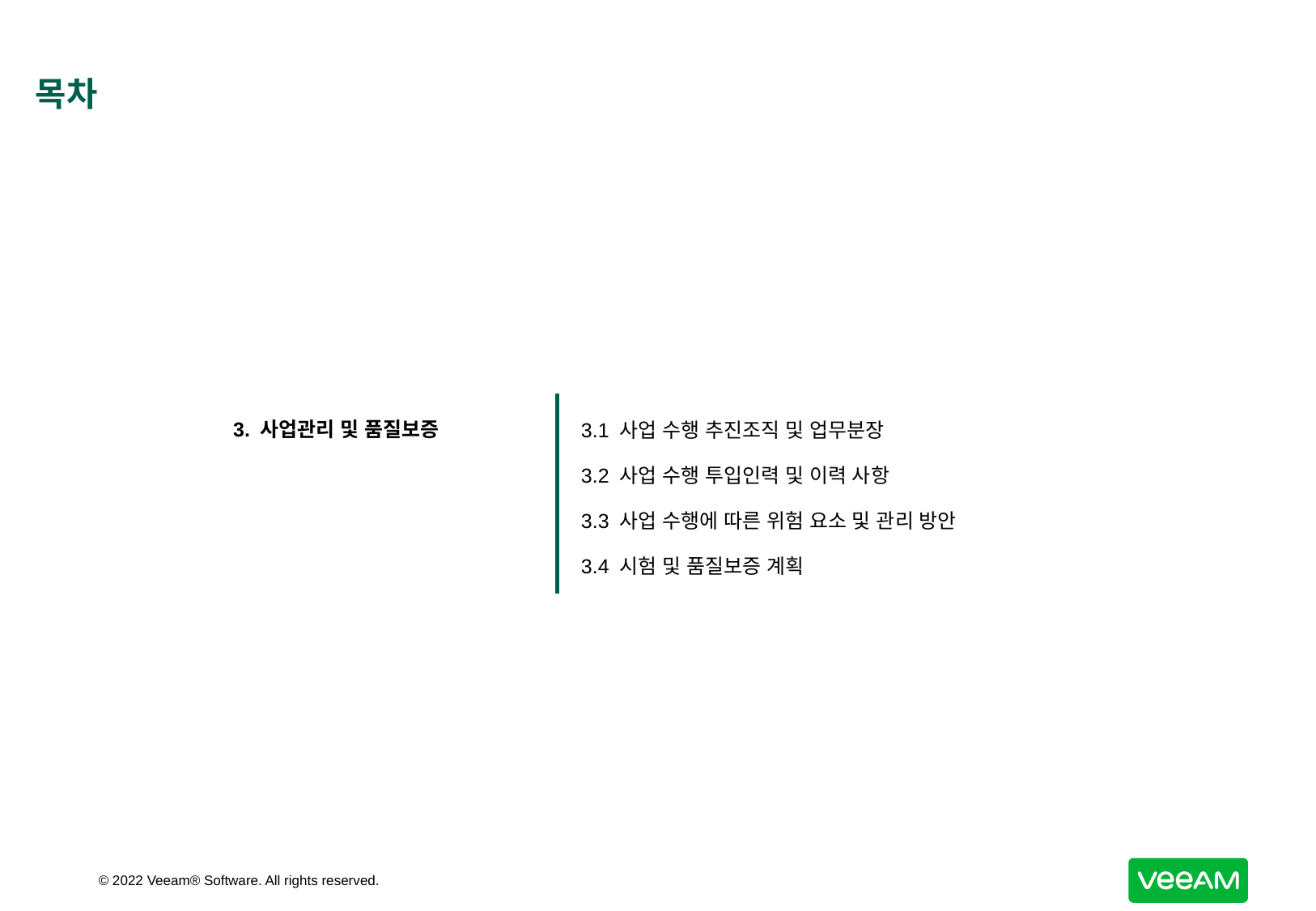

# 목차
| 3. 사업관리 및 품질보증 | 3.1 사업 수행 추진조직 및 업무분장 3.2 사업 수행 투입인력 및 이력 사항 3.3 사업 수행에 따른 위험 요소 및 관리 방안 3.4 시험 및 품질보증 계획 |
| --- | --- |